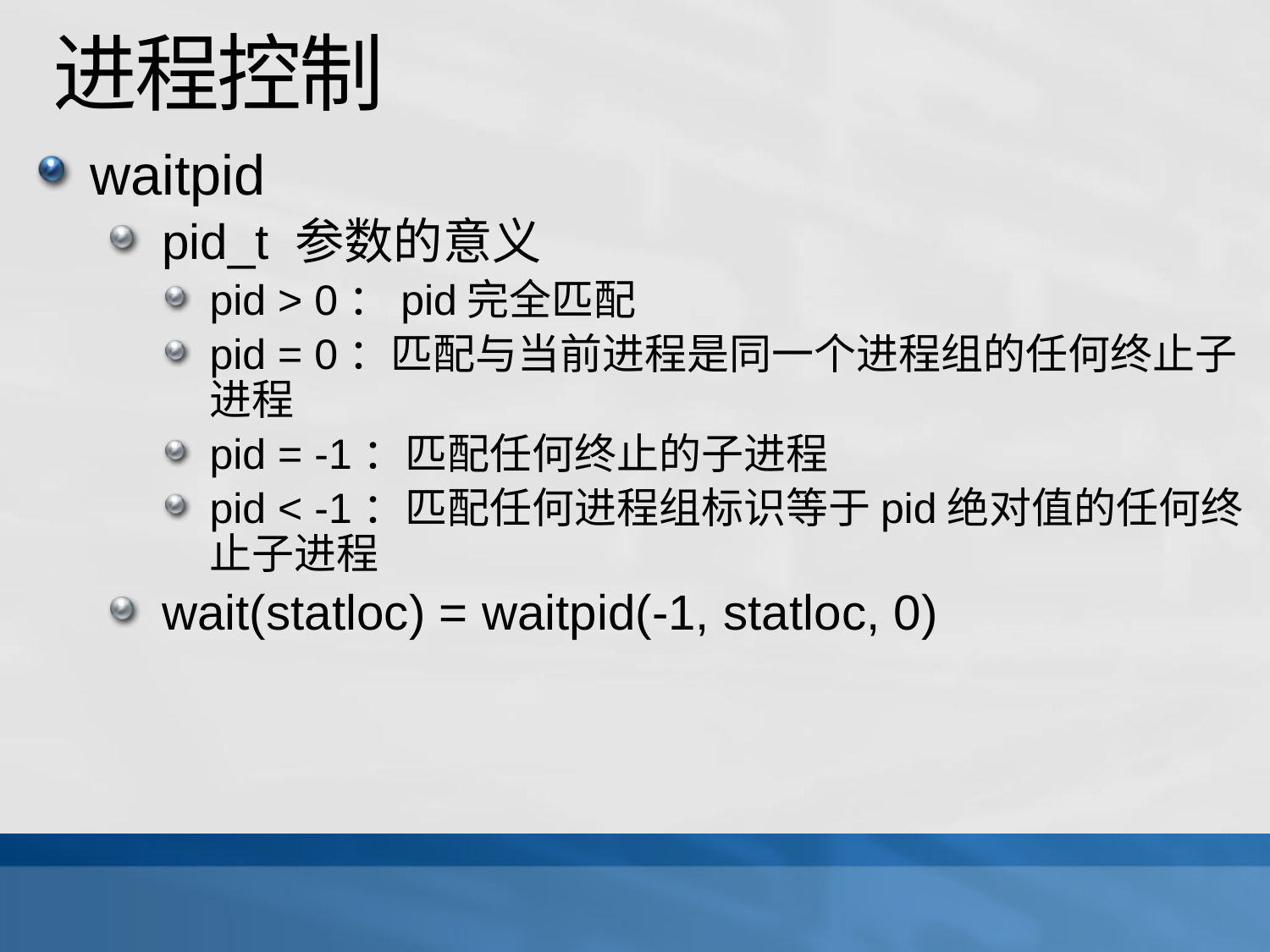

# 进程控制
waitpid
pid_t 参数的意义
pid > 0：pid完全匹配
pid = 0：匹配与当前进程是同一个进程组的任何终止子进程
pid = -1：匹配任何终止的子进程
pid < -1：匹配任何进程组标识等于pid绝对值的任何终止子进程
wait(statloc) = waitpid(-1, statloc, 0)